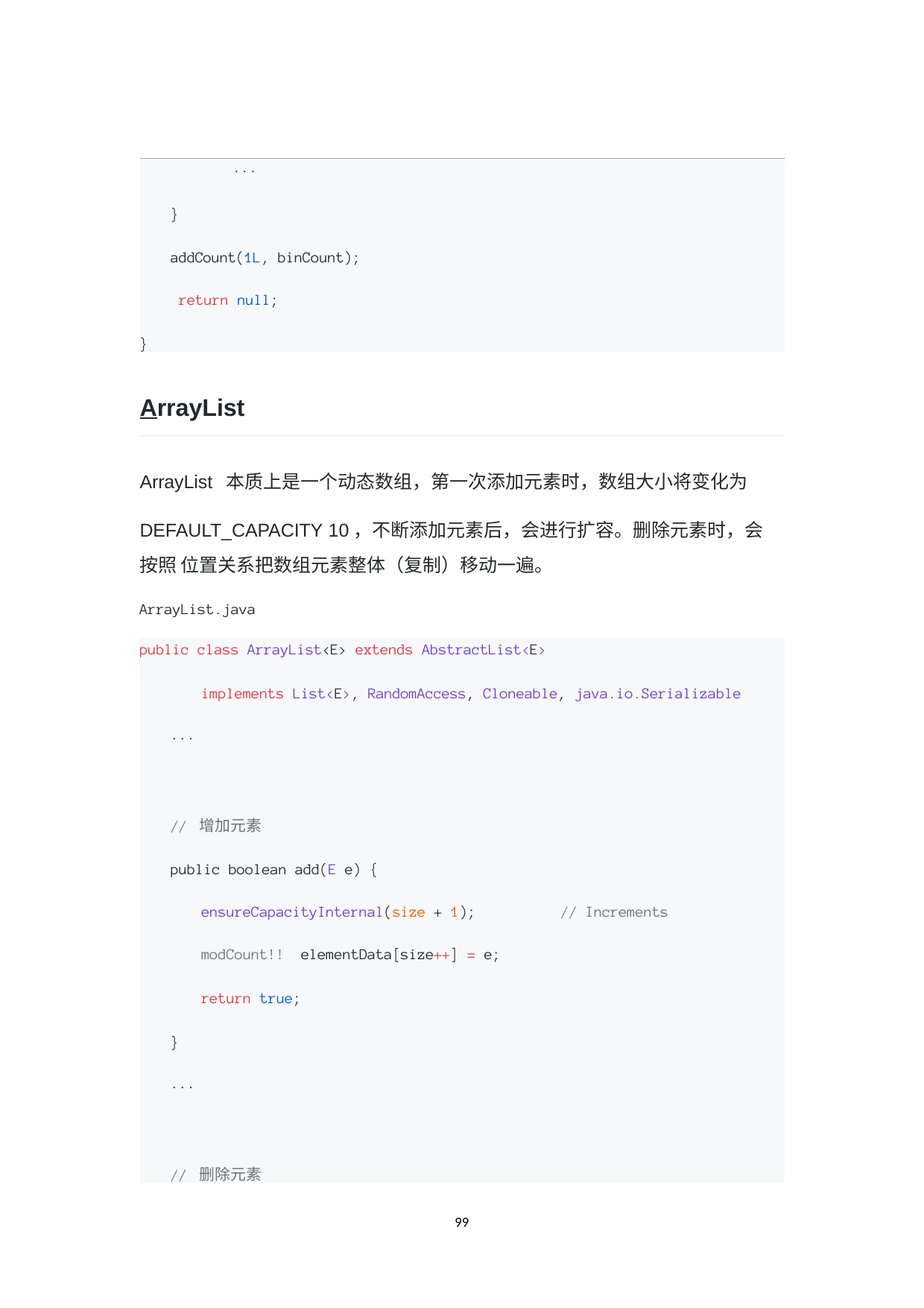

···

}
addCount(1L, binCount);  return null;

}
ArrayList

ArrayList 本质上是一个动态数组，第一次添加元素时，数组大小将变化为
DEFAULT_CAPACITY 10，不断添加元素后，会进行扩容。删除元素时，会按照 位置关系把数组元素整体（复制）移动一遍。

ArrayList.java

public class ArrayList<E> extends AbstractList<E>

implements List<E>, RandomAccess, Cloneable, java.io.Serializable

···

// 增加元素

public boolean add(E e) {
ensureCapacityInternal(size + 1);	// Increments modCount!!  elementData[size++] = e;

return true;

}

···

// 删除元素
99